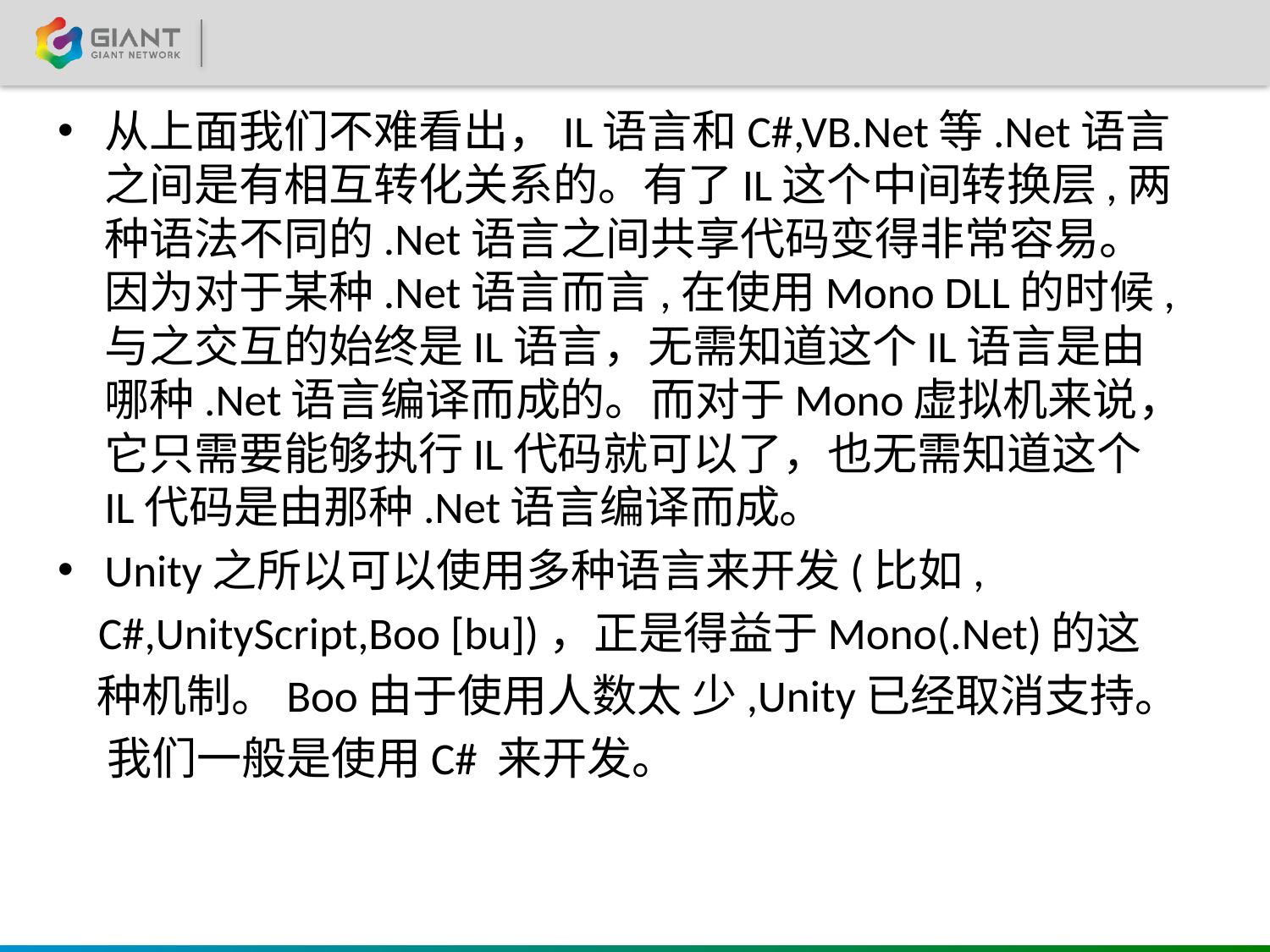

从上面我们不难看出，IL语言和C#,VB.Net等.Net语言之间是有相互转化关系的。有了IL这个中间转换层,两种语法不同的.Net语言之间共享代码变得非常容易。因为对于某种.Net语言而言,在使用Mono DLL的时候,与之交互的始终是IL语言，无需知道这个IL语言是由哪种.Net语言编译而成的。而对于Mono虚拟机来说，它只需要能够执行IL代码就可以了，也无需知道这个IL代码是由那种.Net语言编译而成。
Unity之所以可以使用多种语言来开发(比如,
    C#,UnityScript,Boo [bu])，正是得益于Mono(.Net)的这
   种机制。Boo由于使用人数太 少,Unity已经取消支持。
    我们一般是使用C# 来开发。